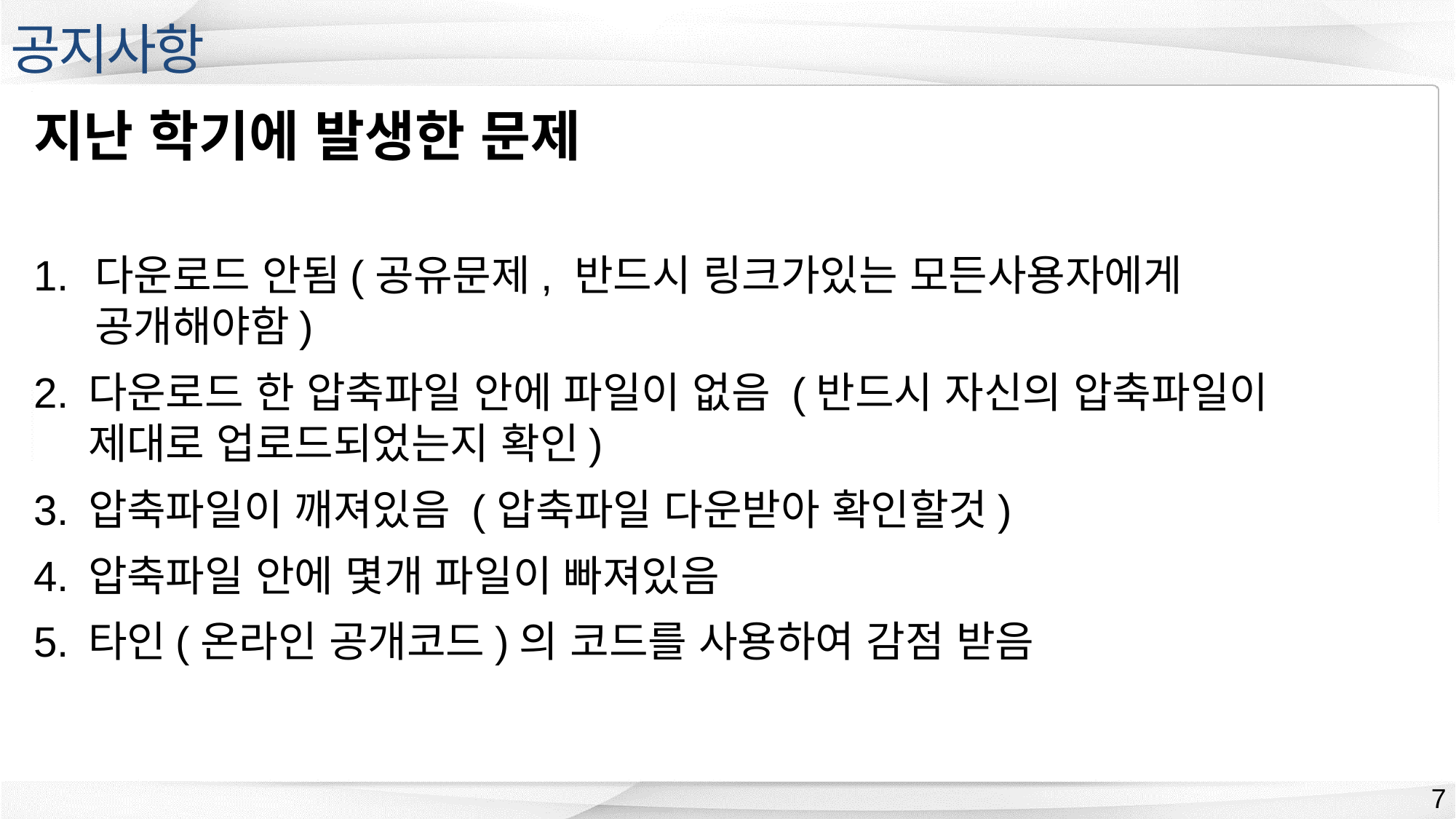

공지사항
지난 학기에 발생한 문제

다운로드 안됨(공유문제, 반드시 링크가있는 모든사용자에게 공개해야함)
다운로드 한 압축파일 안에 파일이 없음 (반드시 자신의 압축파일이 제대로 업로드되었는지 확인)
압축파일이 깨져있음 (압축파일 다운받아 확인할것)
압축파일 안에 몇개 파일이 빠져있음
타인(온라인 공개코드)의 코드를 사용하여 감점 받음
7